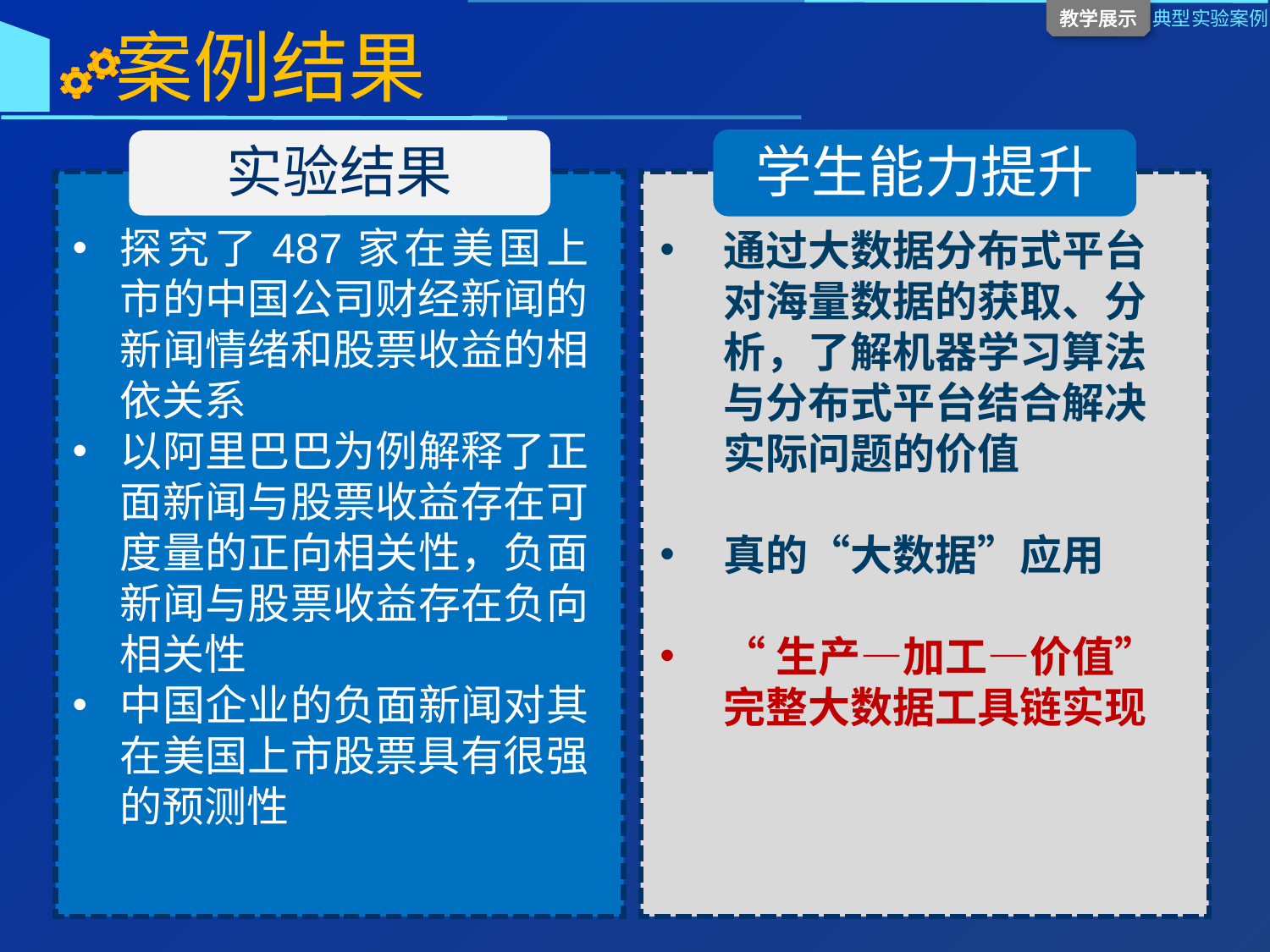

案例结果

实验结果

探究了487家在美国上市的中国公司财经新闻的新闻情绪和股票收益的相依关系
以阿里巴巴为例解释了正面新闻与股票收益存在可度量的正向相关性，负面新闻与股票收益存在负向相关性
中国企业的负面新闻对其在美国上市股票具有很强的预测性

学生能力提升

通过大数据分布式平台对海量数据的获取、分析，了解机器学习算法与分布式平台结合解决实际问题的价值

真的“大数据”应用

“生产—加工—价值” 完整大数据工具链实现